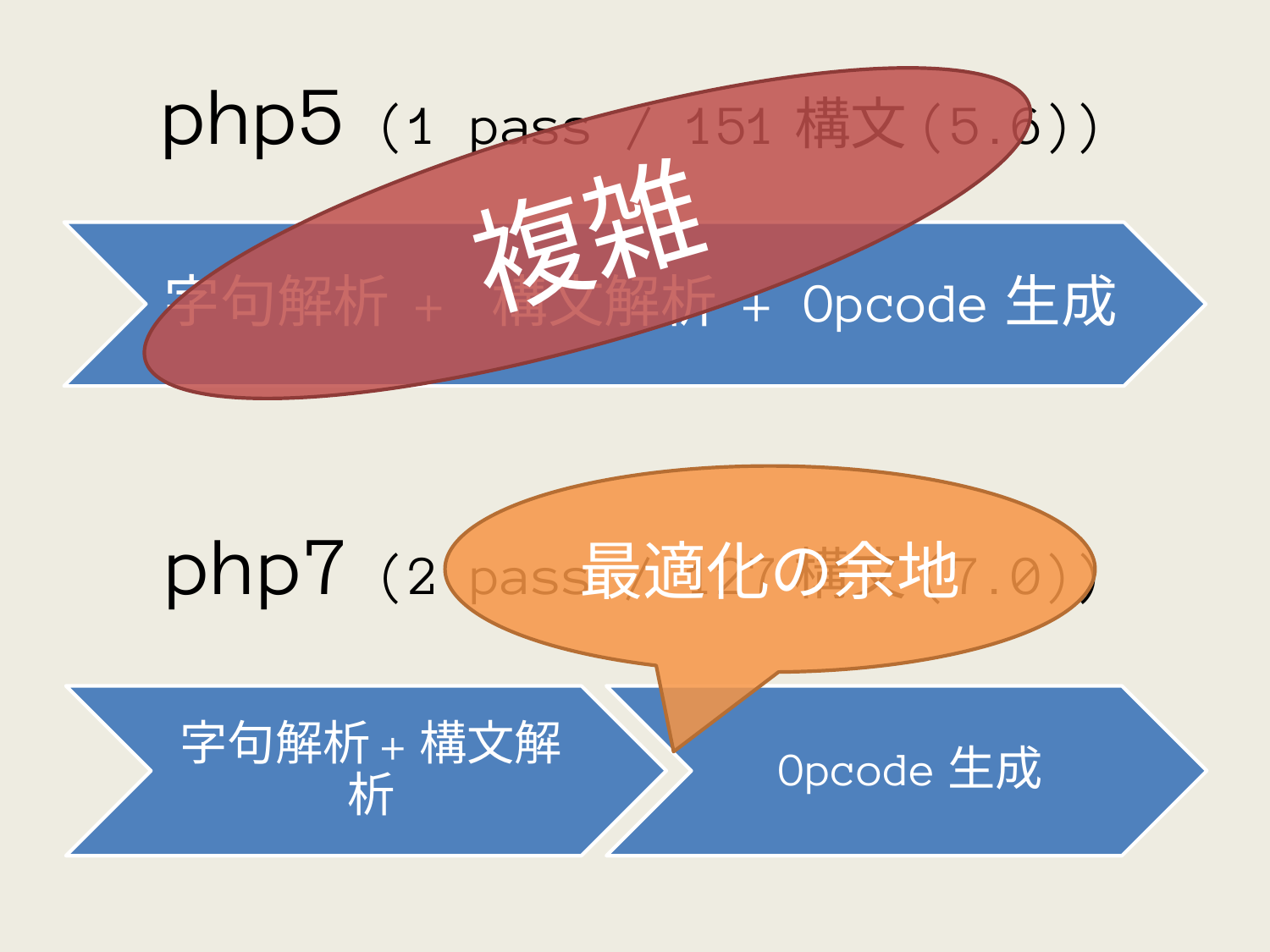

# php5 (1 pass / 151構文(5.6))
複雑
字句解析 + 構文解析 + Opcode生成
最適化の余地
php7 (2 pass / 127構文(7.0))
字句解析+構文解析
Opcode生成